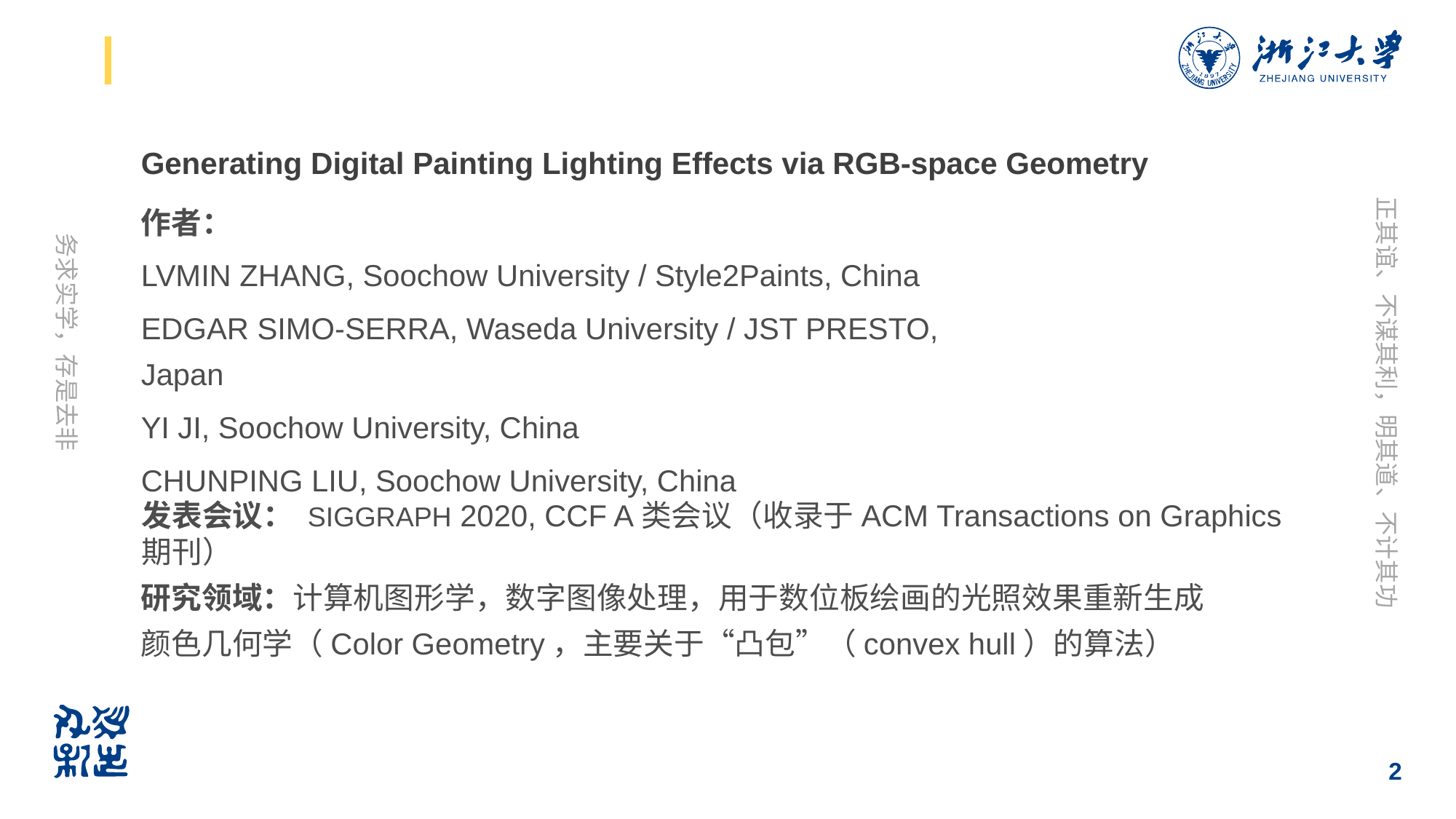

# Generating Digital Painting Lighting Effects via RGB-space Geometry
作者：
LVMIN ZHANG, Soochow University / Style2Paints, China
EDGAR SIMO-SERRA, Waseda University / JST PRESTO, Japan
YI JI, Soochow University, China
CHUNPING LIU, Soochow University, China
发表会议： SIGGRAPH 2020, CCF A类会议（收录于ACM Transactions on Graphics期刊）
研究领域：计算机图形学，数字图像处理，用于数位板绘画的光照效果重新生成颜色几何学（Color Geometry，主要关于“凸包”（convex hull）的算法）
2